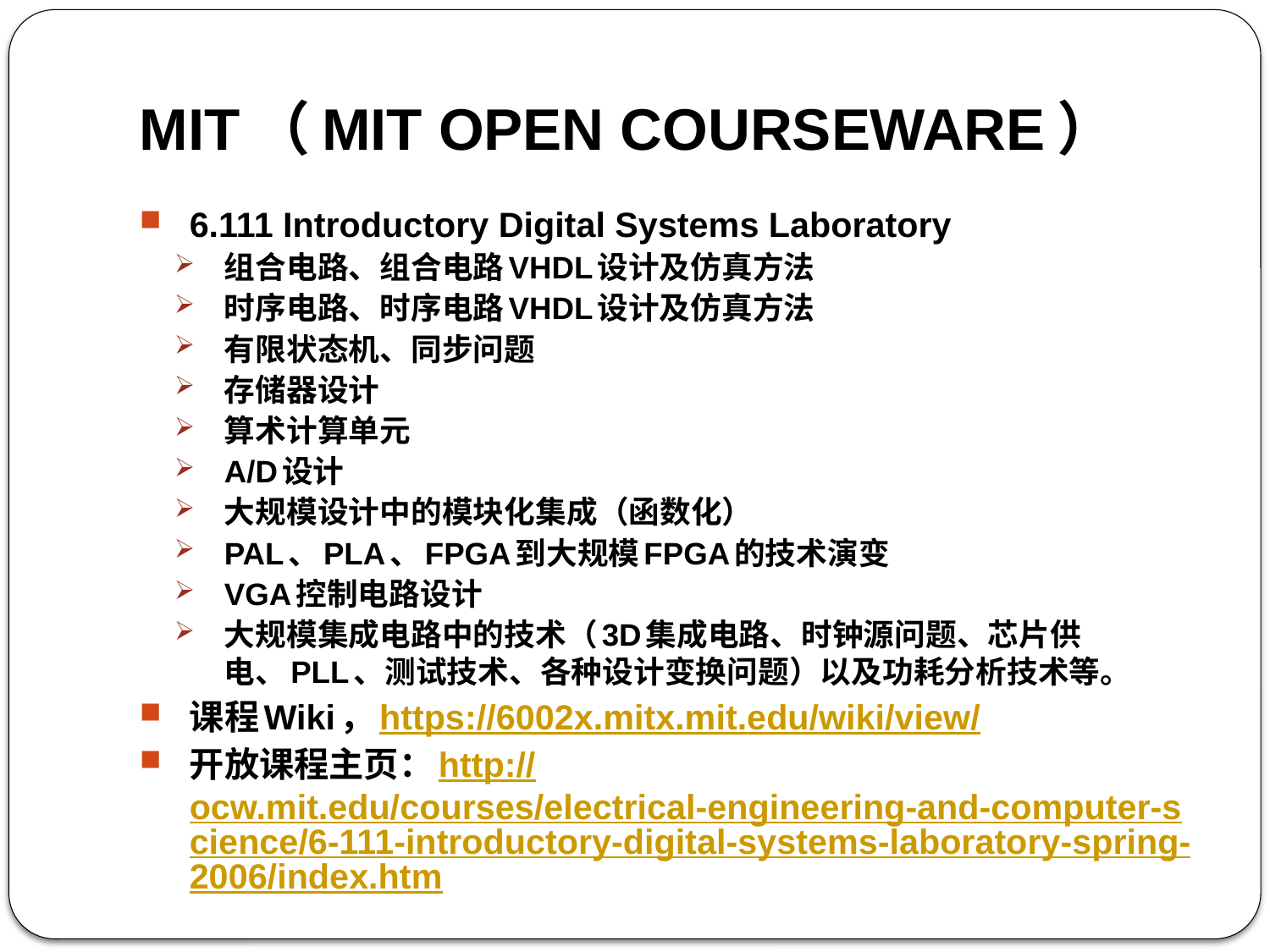

# MIT（MIT OPEN COURSEWARE）
6.111 Introductory Digital Systems Laboratory
组合电路、组合电路VHDL设计及仿真方法
时序电路、时序电路VHDL设计及仿真方法
有限状态机、同步问题
存储器设计
算术计算单元
A/D设计
大规模设计中的模块化集成（函数化）
PAL、PLA、FPGA到大规模FPGA的技术演变
VGA控制电路设计
大规模集成电路中的技术（3D集成电路、时钟源问题、芯片供电、PLL、测试技术、各种设计变换问题）以及功耗分析技术等。
课程Wiki，https://6002x.mitx.mit.edu/wiki/view/
开放课程主页：http://ocw.mit.edu/courses/electrical-engineering-and-computer-science/6-111-introductory-digital-systems-laboratory-spring-2006/index.htm